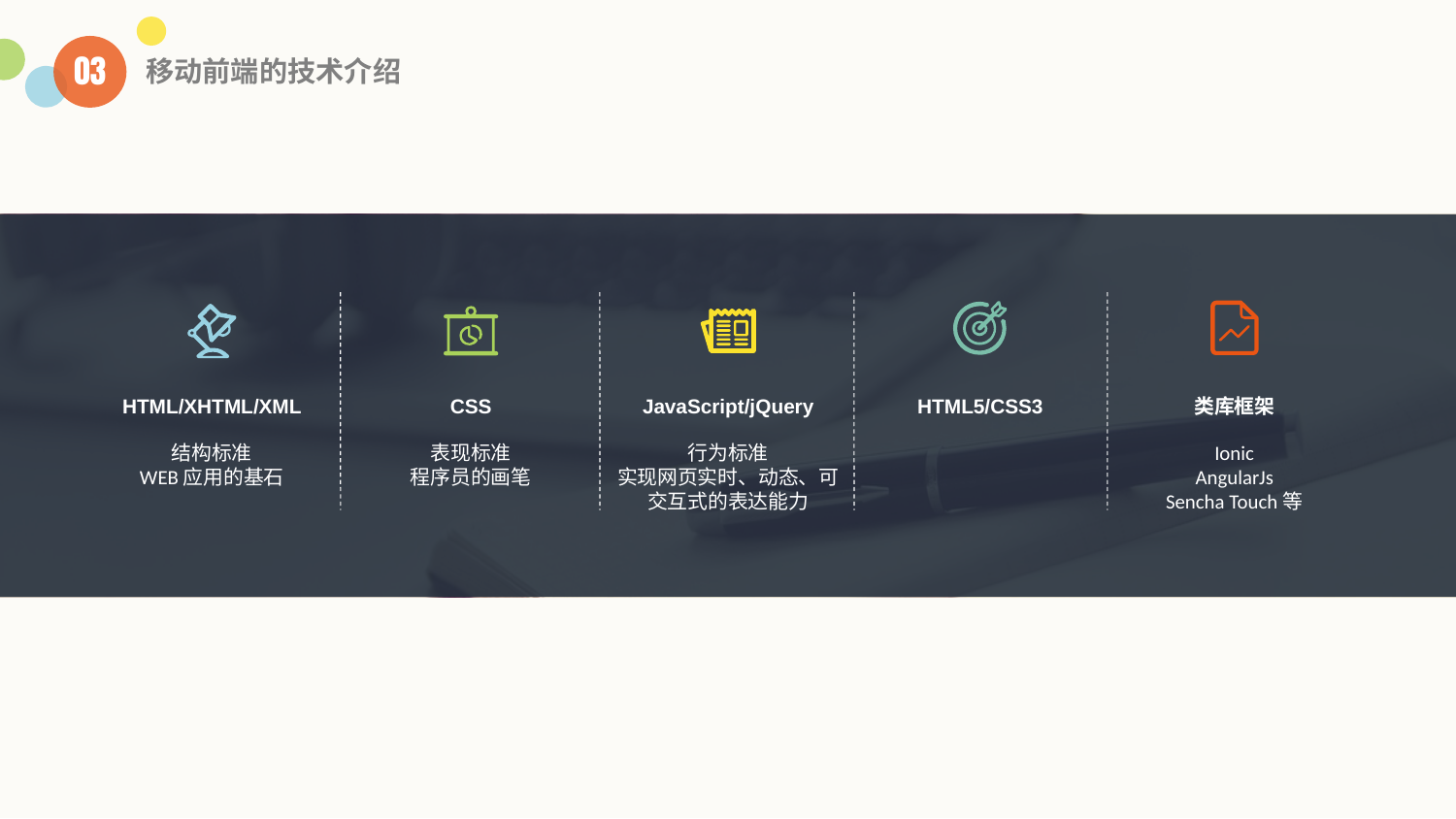

03
移动前端的技术介绍

HTML/XHTML/XML
CSS
JavaScript/jQuery
HTML5/CSS3
类库框架
结构标准
WEB应用的基石
表现标准
程序员的画笔
行为标准
实现网页实时、动态、可交互式的表达能力
Ionic
AngularJs
Sencha Touch等